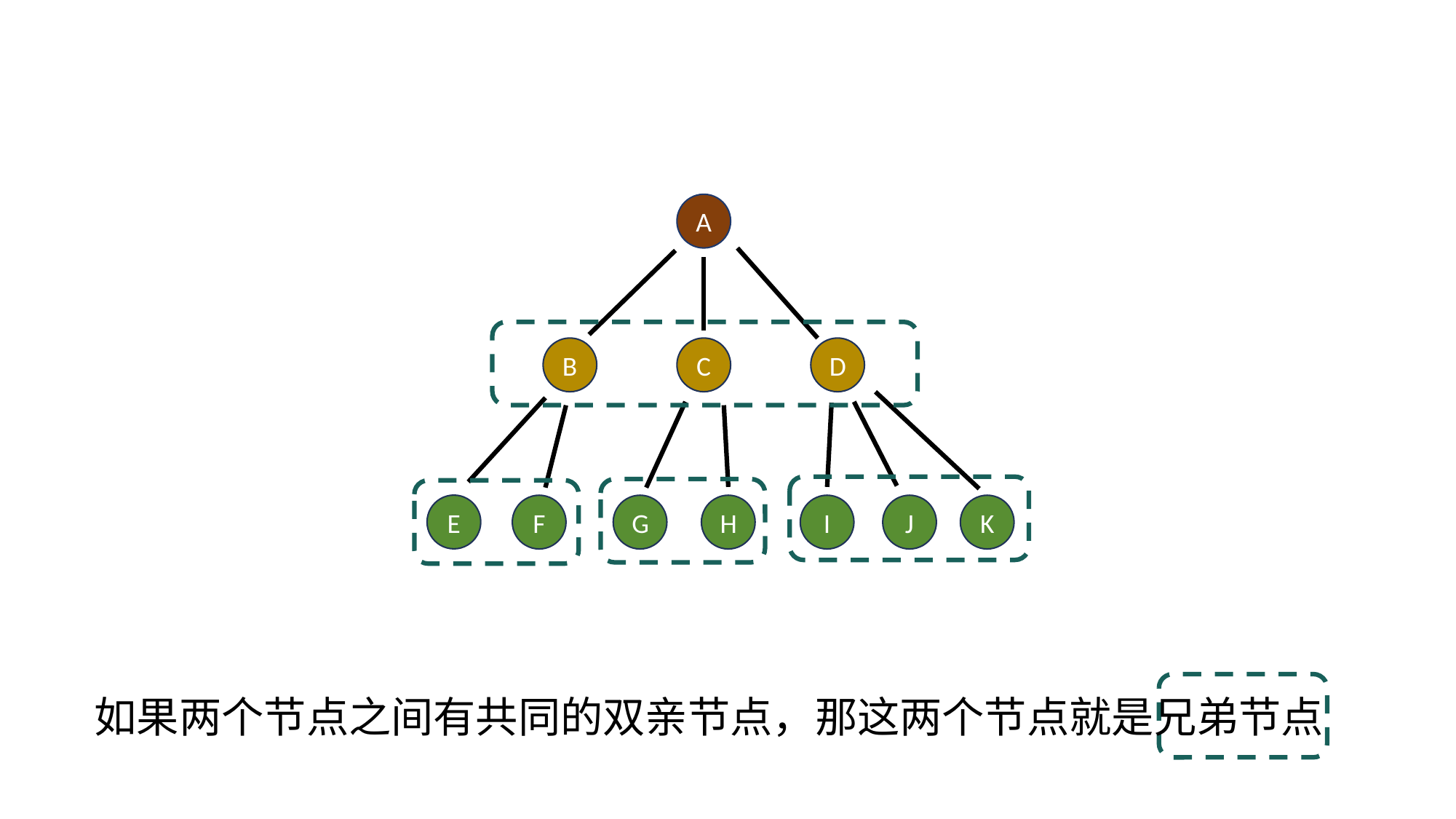

在这颗子树中，B是EF的双亲节点（父亲节点）

A

B
C
D

E
F
G
H
I
J
K

在这颗子树中，IJK是D的孩子节点，而D的父亲节点是A，所以A也是IJK的祖宗节点

如果两个节点之间有共同的双亲节点，那这两个节点就是兄弟节点
那么EF就是B的孩子节点